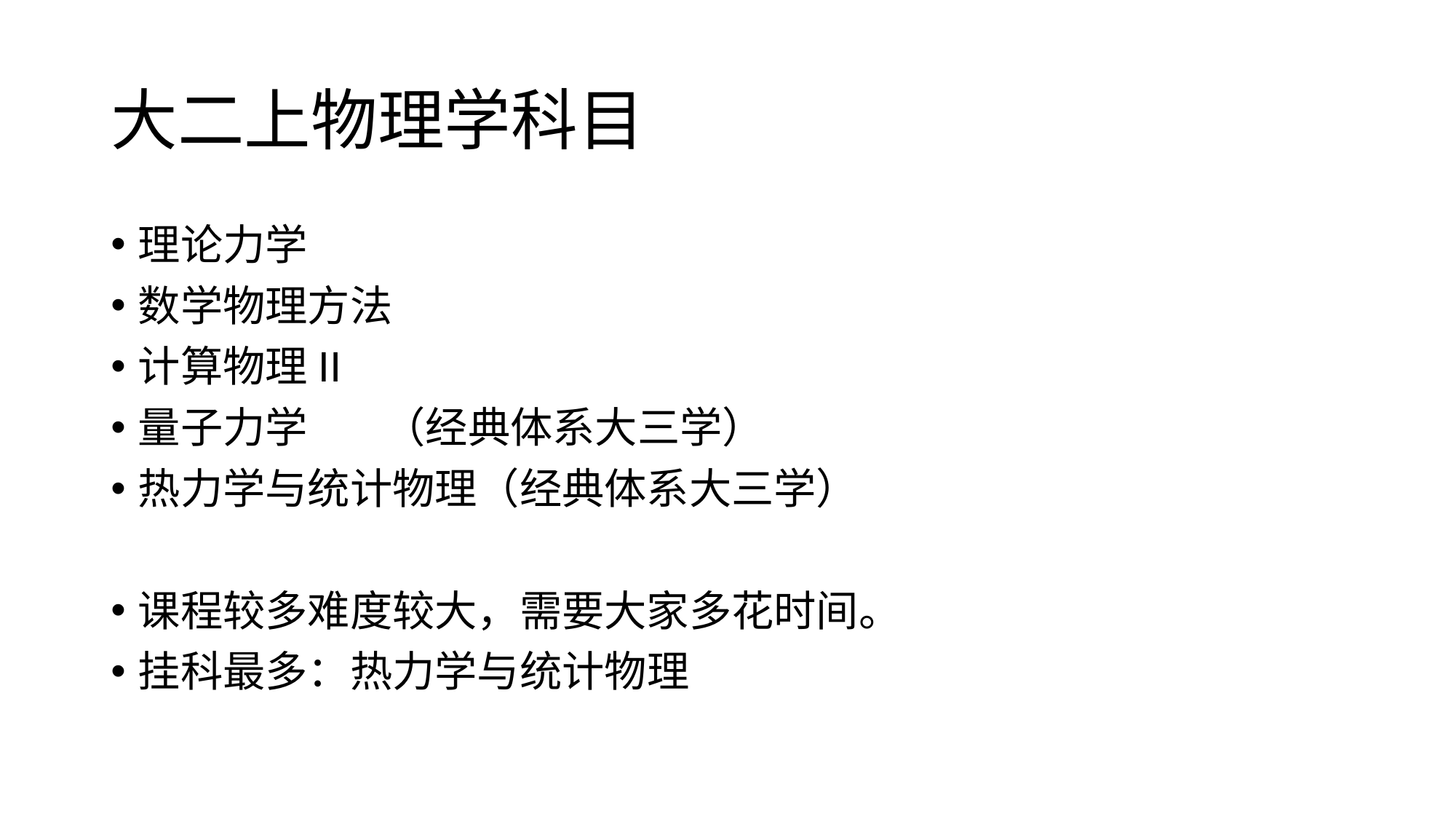

# 大二上物理学科目
理论力学
数学物理方法
计算物理II
量子力学        （经典体系大三学）
热力学与统计物理（经典体系大三学）

课程较多难度较大，需要大家多花时间。
挂科最多：热力学与统计物理